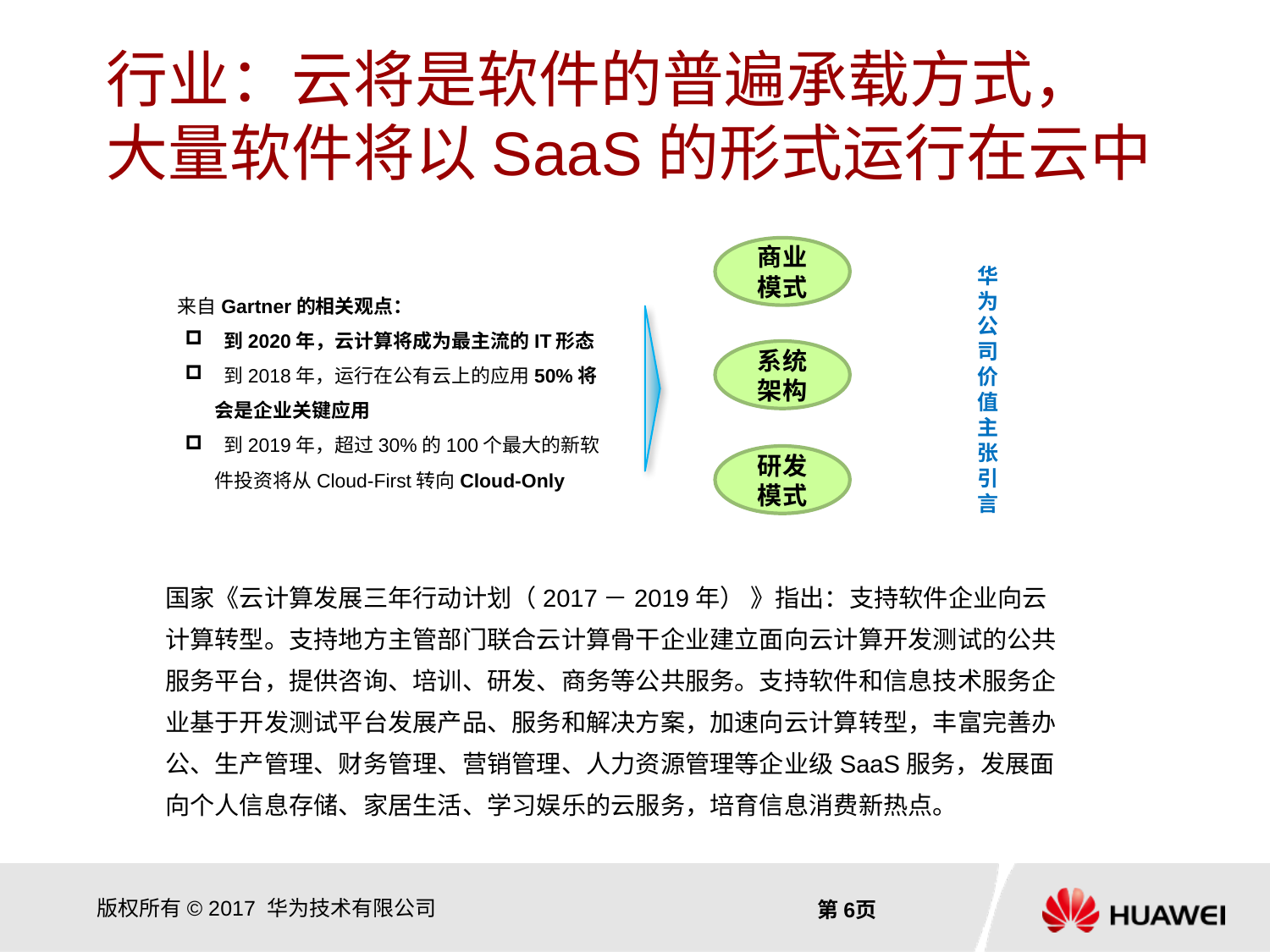

# 行业：云将是软件的普遍承载方式，大量软件将以SaaS的形式运行在云中

商业模式
华为公司价值主张引言
        来自Gartner的相关观点：
 到2020年，云计算将成为最主流的IT形态
 到2018年，运行在公有云上的应用50%将会是企业关键应用
 到2019年，超过30%的100个最大的新软件投资将从Cloud-First转向Cloud-Only
系统架构

研发模式
国家《云计算发展三年行动计划（2017－2019年） 》指出：支持软件企业向云计算转型。支持地方主管部门联合云计算骨干企业建立面向云计算开发测试的公共服务平台，提供咨询、培训、研发、商务等公共服务。支持软件和信息技术服务企业基于开发测试平台发展产品、服务和解决方案，加速向云计算转型，丰富完善办公、生产管理、财务管理、营销管理、人力资源管理等企业级SaaS服务，发展面向个人信息存储、家居生活、学习娱乐的云服务，培育信息消费新热点。